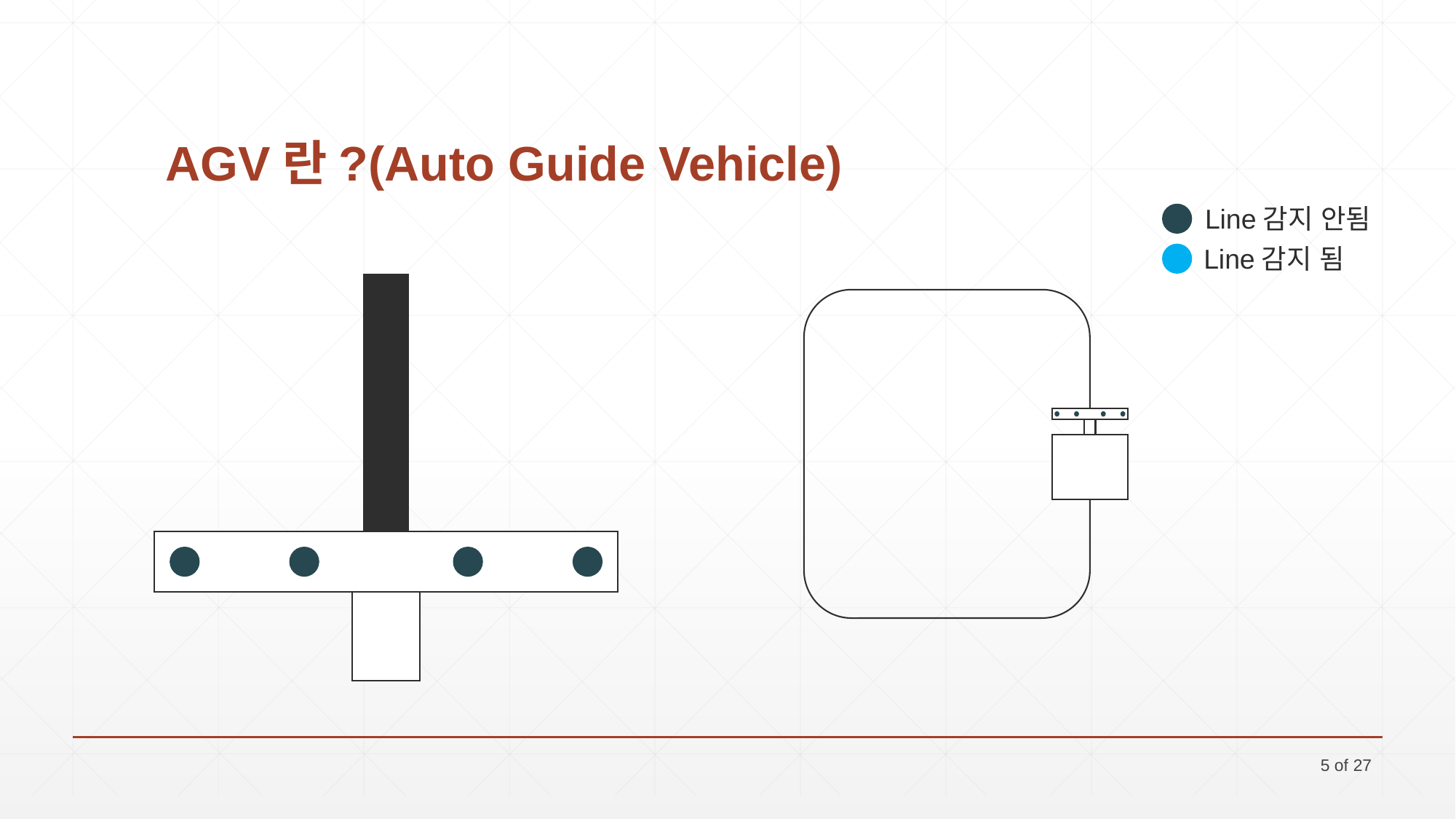

# AGV란?(Auto Guide Vehicle)
Line감지 안됨

Line감지 됨

5 of 27